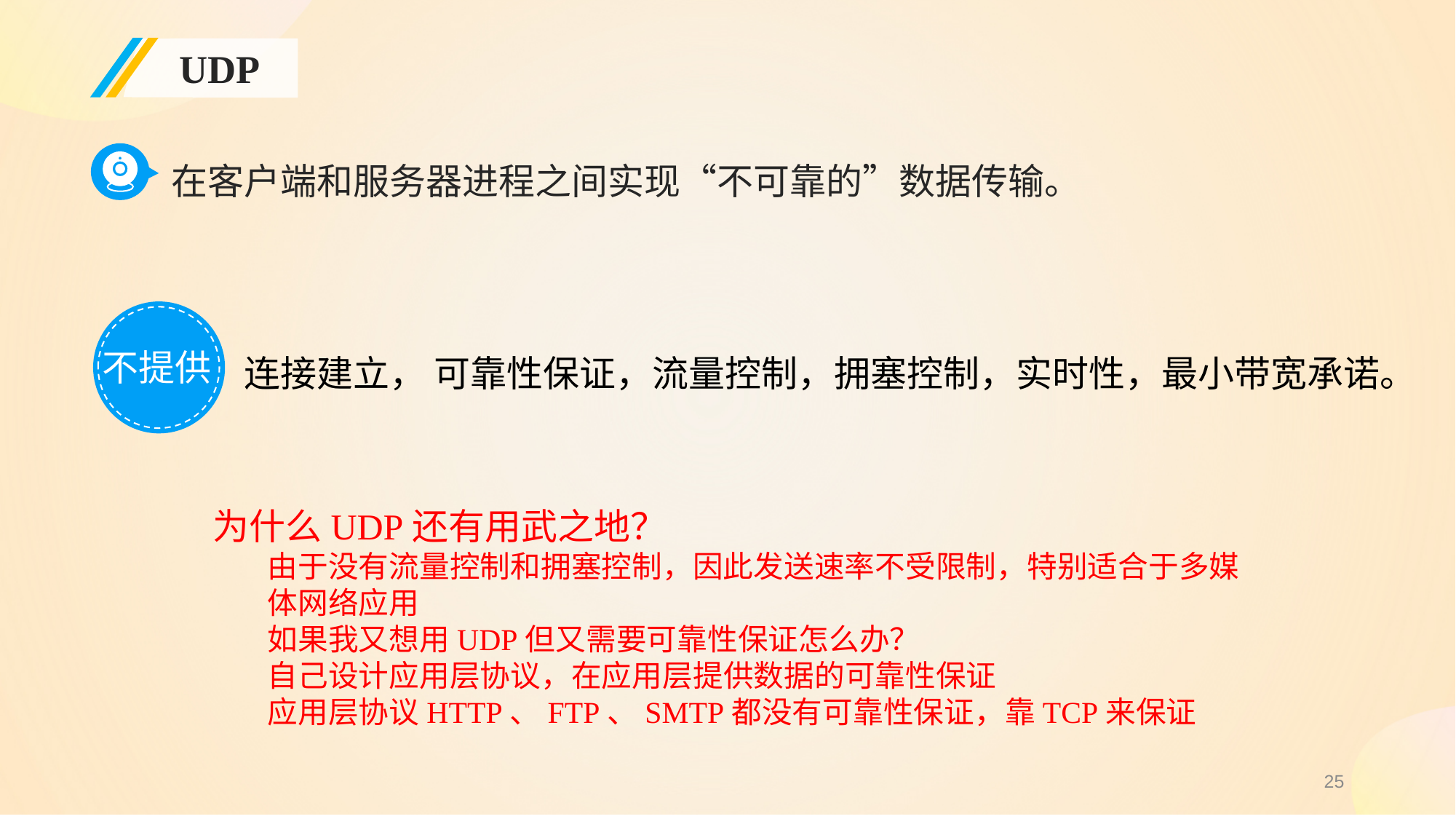

UDP
在客户端和服务器进程之间实现“不可靠的”数据传输。

不提供
连接建立， 可靠性保证，流量控制，拥塞控制，实时性，最小带宽承诺。
为什么UDP还有用武之地？
由于没有流量控制和拥塞控制，因此发送速率不受限制，特别适合于多媒体网络应用
如果我又想用UDP但又需要可靠性保证怎么办？
自己设计应用层协议，在应用层提供数据的可靠性保证
应用层协议HTTP、FTP、SMTP都没有可靠性保证，靠TCP来保证
25